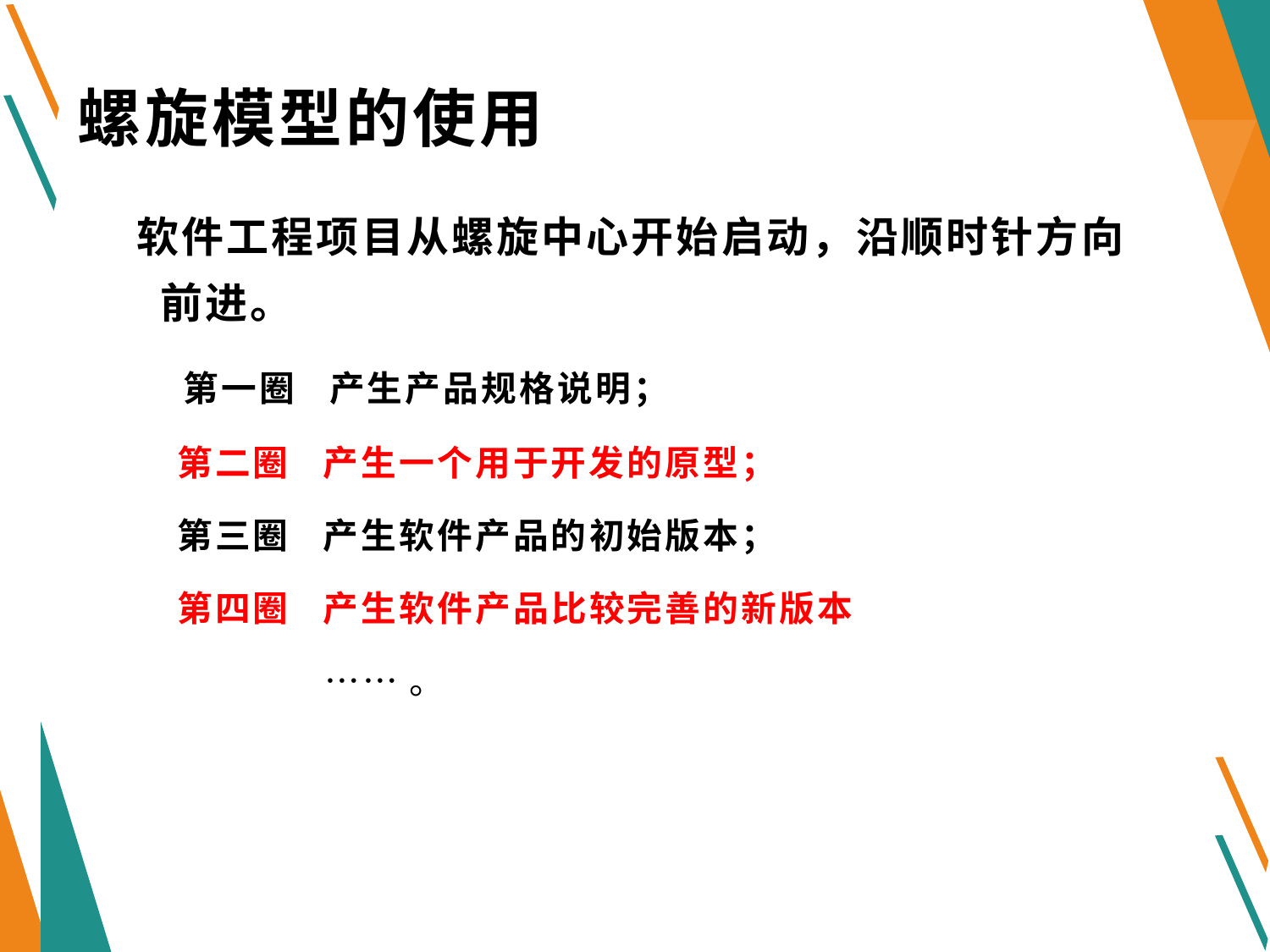

# 螺旋模型的使用
软件工程项目从螺旋中心开始启动，沿顺时针方向前进。
   第一圈   产生产品规格说明；
   第二圈   产生一个用于开发的原型；
   第三圈   产生软件产品的初始版本；
   第四圈   产生软件产品比较完善的新版本
                  ……。